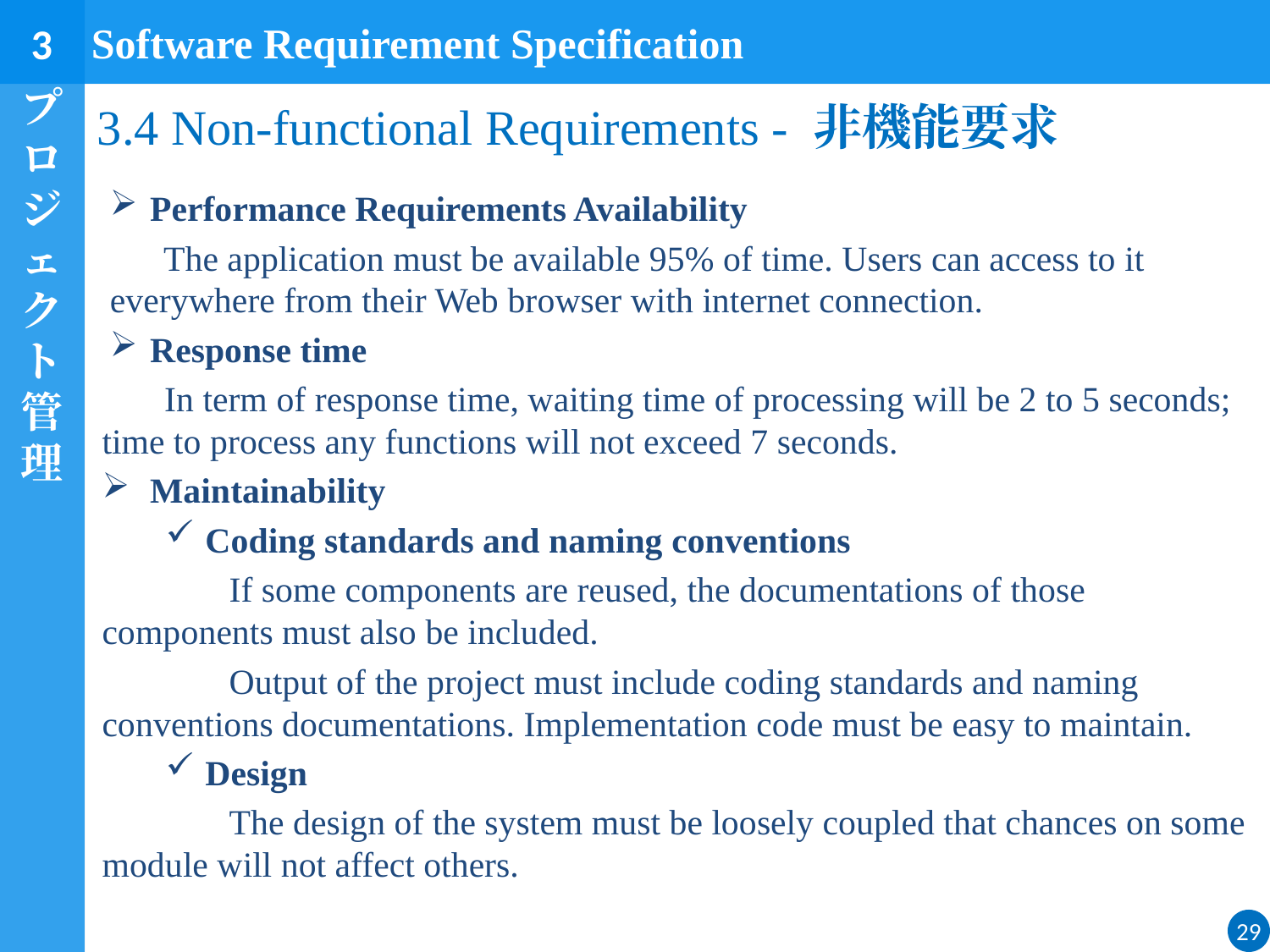

Software Requirement Specification
3
プロジェクト管理
# 3.4 Non-functional Requirements - 非機能要求
Performance Requirements Availability
      The application must be available 95% of time. Users can access to it everywhere from their Web browser with internet connection.
Response time
       In term of response time, waiting time of processing will be 2 to 5 seconds; time to process any functions will not exceed 7 seconds.
Maintainability
Coding standards and naming conventions
	If some components are reused, the documentations of those components must also be included.
	Output of the project must include coding standards and naming conventions documentations. Implementation code must be easy to maintain.
Design
	The design of the system must be loosely coupled that chances on some module will not affect others.
29